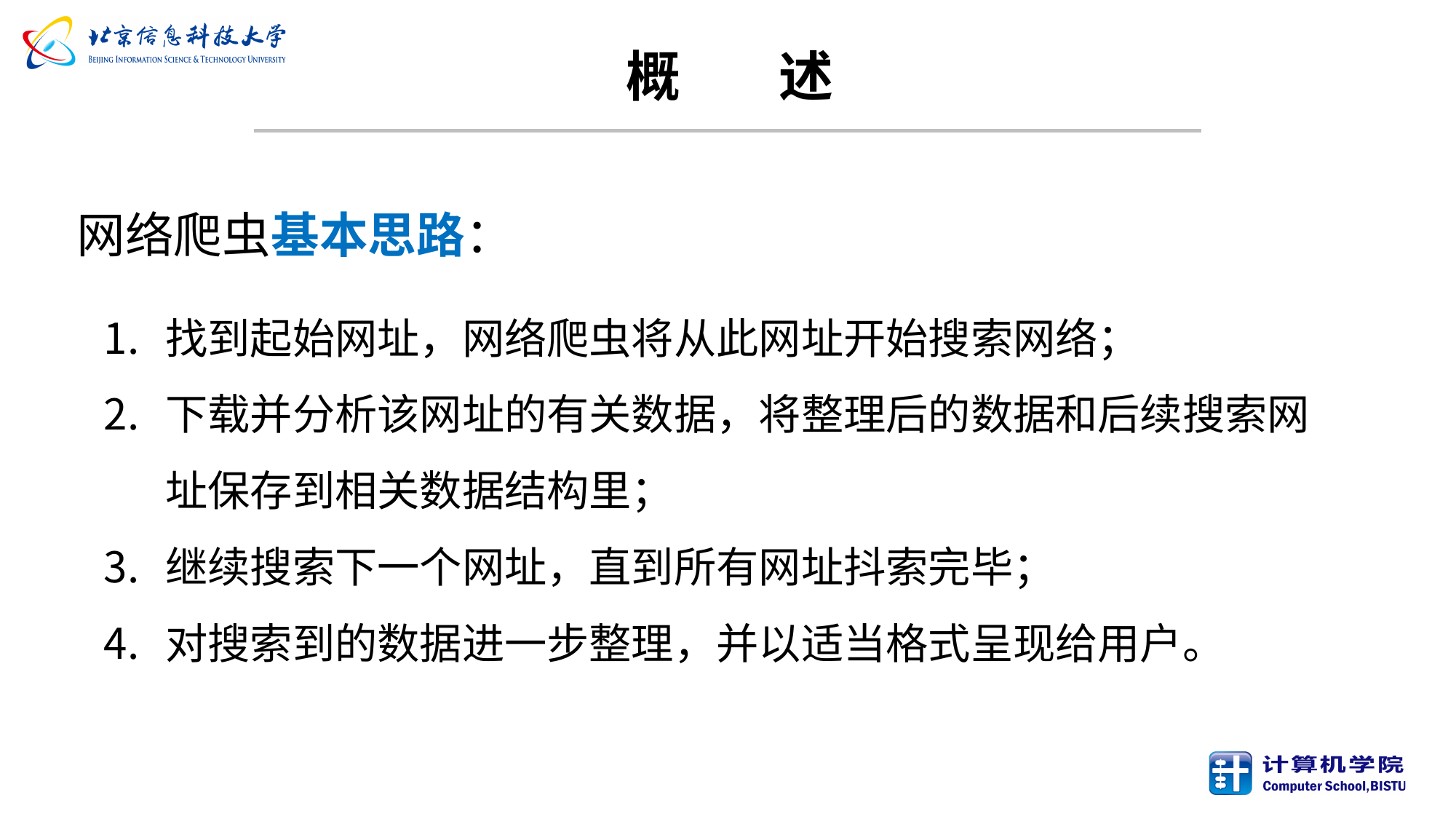

# 概        述
网络爬虫基本思路：
找到起始网址，网络爬虫将从此网址开始搜索网络；
下载并分析该网址的有关数据，将整理后的数据和后续搜索网址保存到相关数据结构里；
继续搜索下一个网址，直到所有网址抖索完毕；
对搜索到的数据进一步整理，并以适当格式呈现给用户。